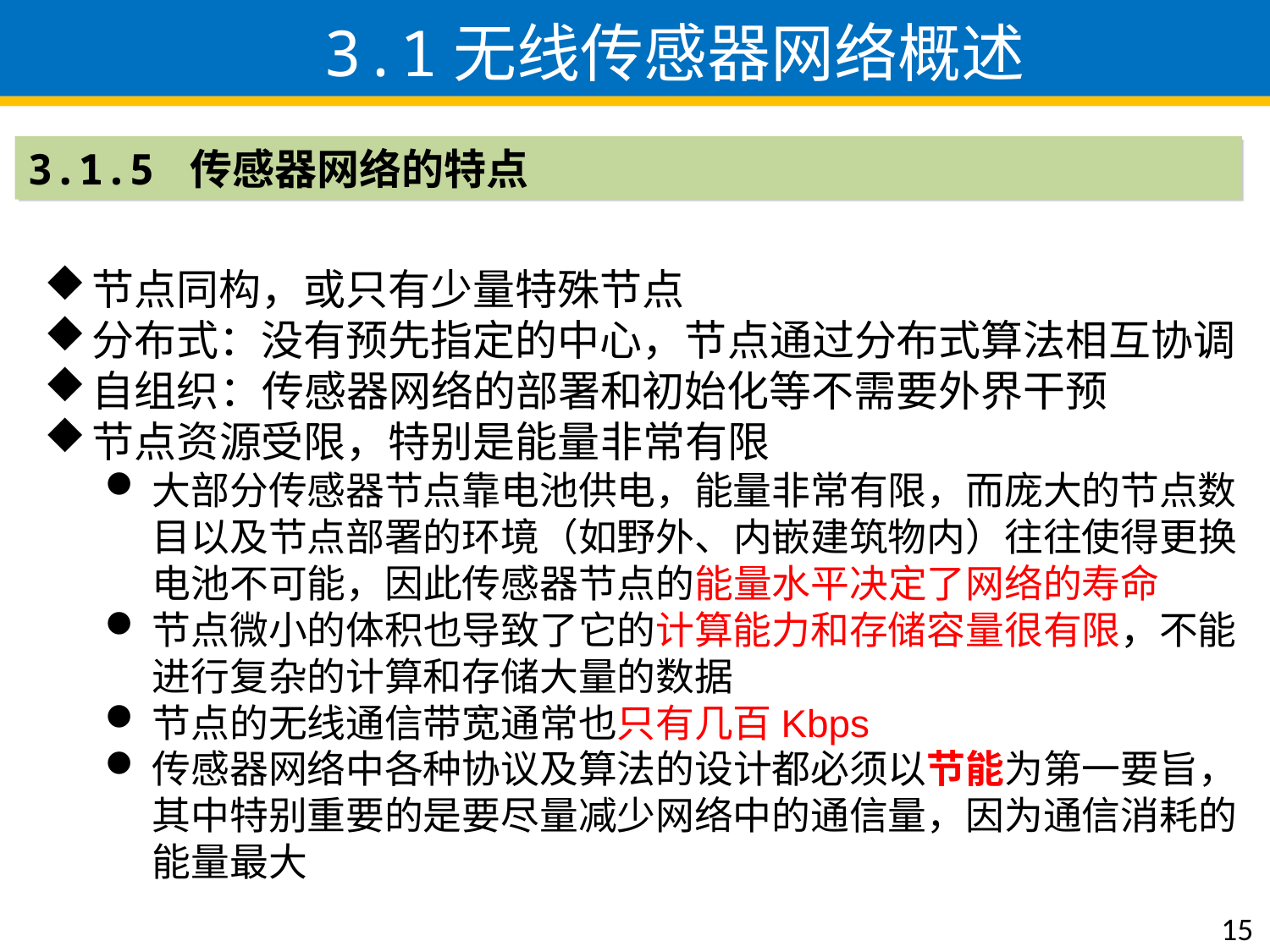

3.1无线传感器网络概述
3.1.5 传感器网络的特点
节点同构，或只有少量特殊节点
分布式：没有预先指定的中心，节点通过分布式算法相互协调
自组织：传感器网络的部署和初始化等不需要外界干预
节点资源受限，特别是能量非常有限
大部分传感器节点靠电池供电，能量非常有限，而庞大的节点数目以及节点部署的环境（如野外、内嵌建筑物内）往往使得更换电池不可能，因此传感器节点的能量水平决定了网络的寿命
节点微小的体积也导致了它的计算能力和存储容量很有限，不能进行复杂的计算和存储大量的数据
节点的无线通信带宽通常也只有几百Kbps
传感器网络中各种协议及算法的设计都必须以节能为第一要旨，其中特别重要的是要尽量减少网络中的通信量，因为通信消耗的能量最大
15